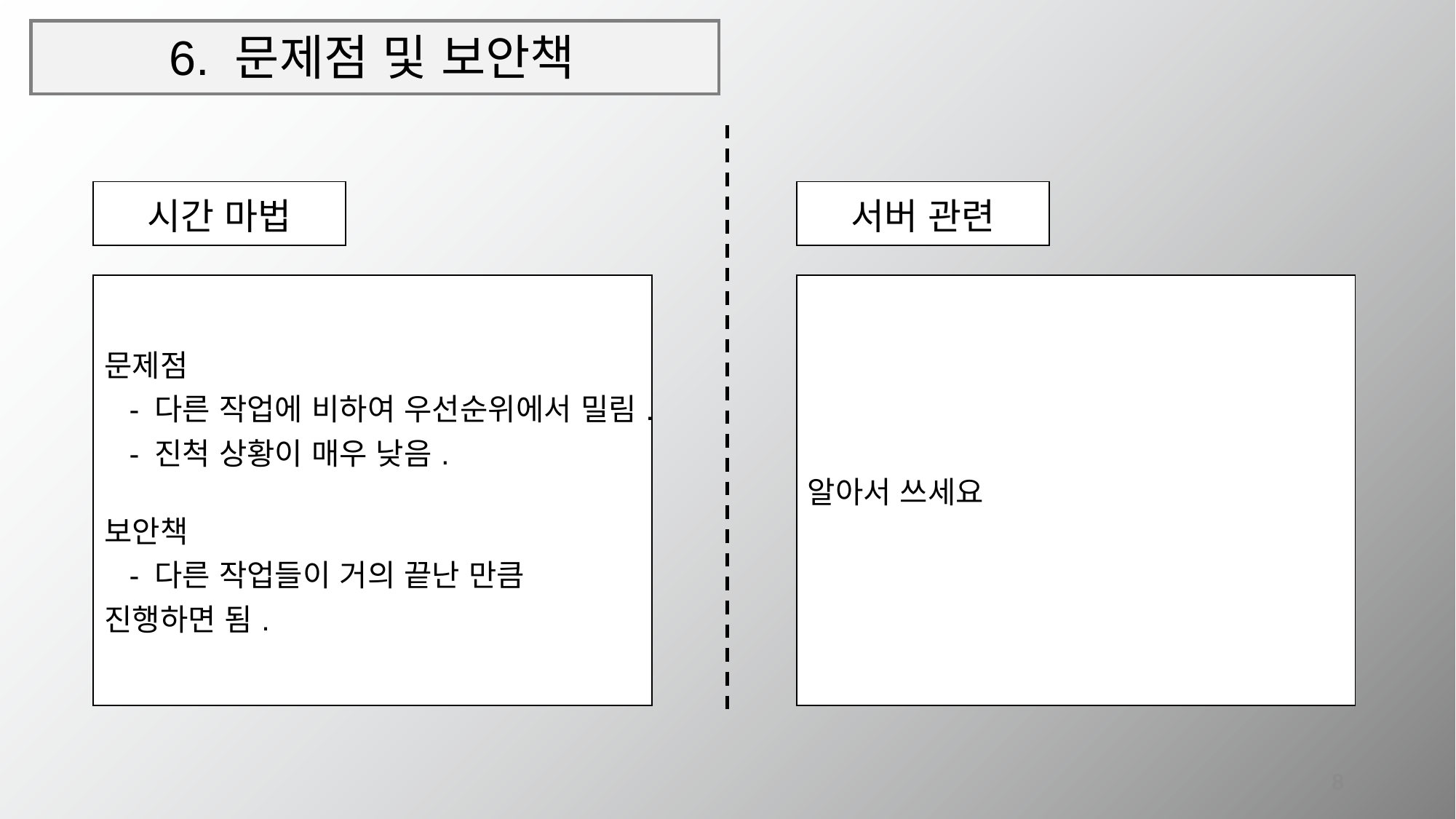

# 6. 문제점 및 보안책
| 시간 마법 |
| --- |
| 서버 관련 |
| --- |
| 문제점 - 다른 작업에 비하여 우선순위에서 밀림. - 진척 상황이 매우 낮음. 보안책 - 다른 작업들이 거의 끝난 만큼 진행하면 됨. |
| --- |
| 알아서 쓰세요 |
| --- |
8